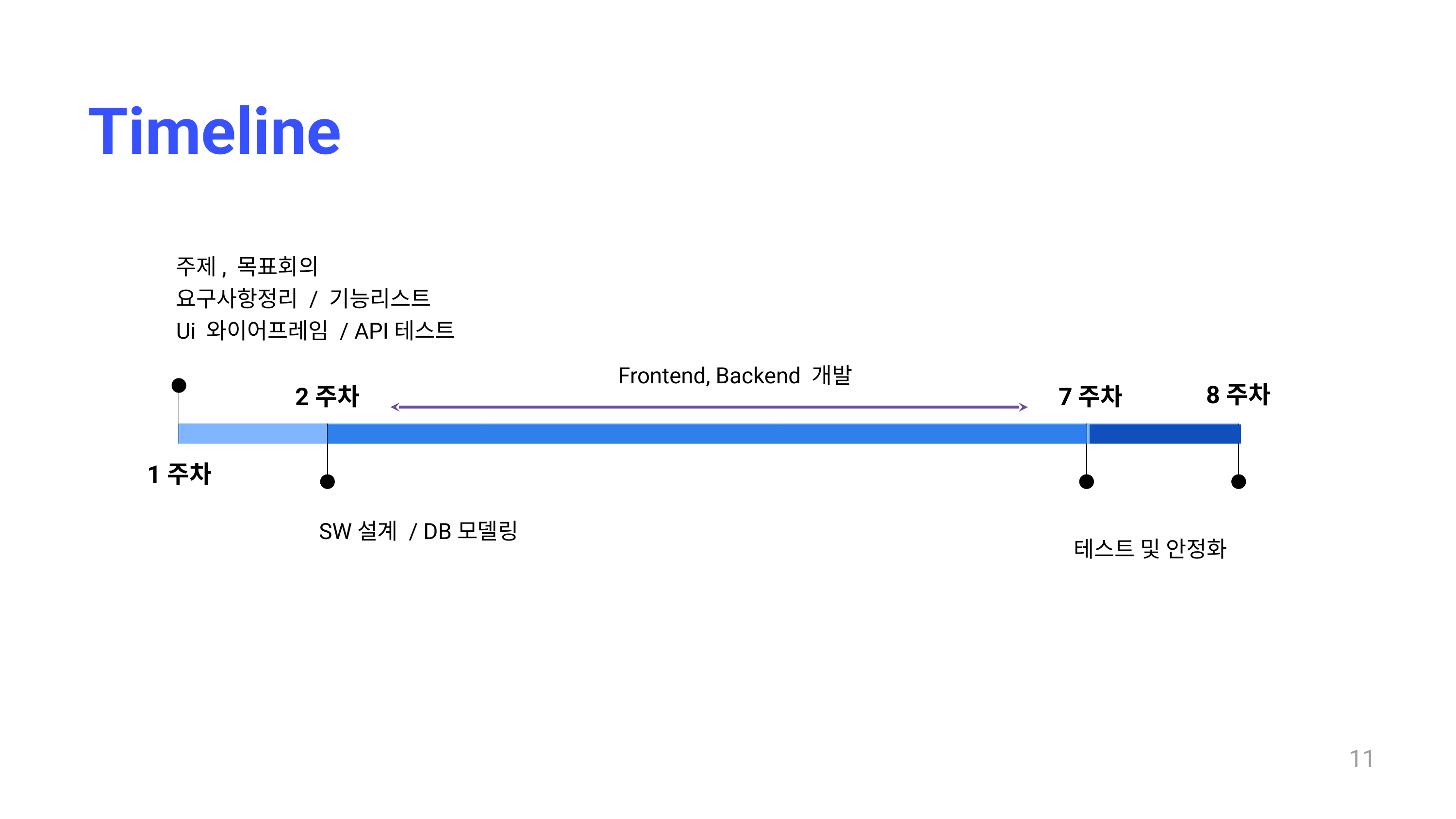

# Timeline
주제, 목표회의
요구사항정리 / 기능리스트
Ui 와이어프레임 / API테스트

Frontend, Backend 개발
8주차
2주차
7주차

1주차

SW설계 / DB모델링

테스트 및 안정화
11